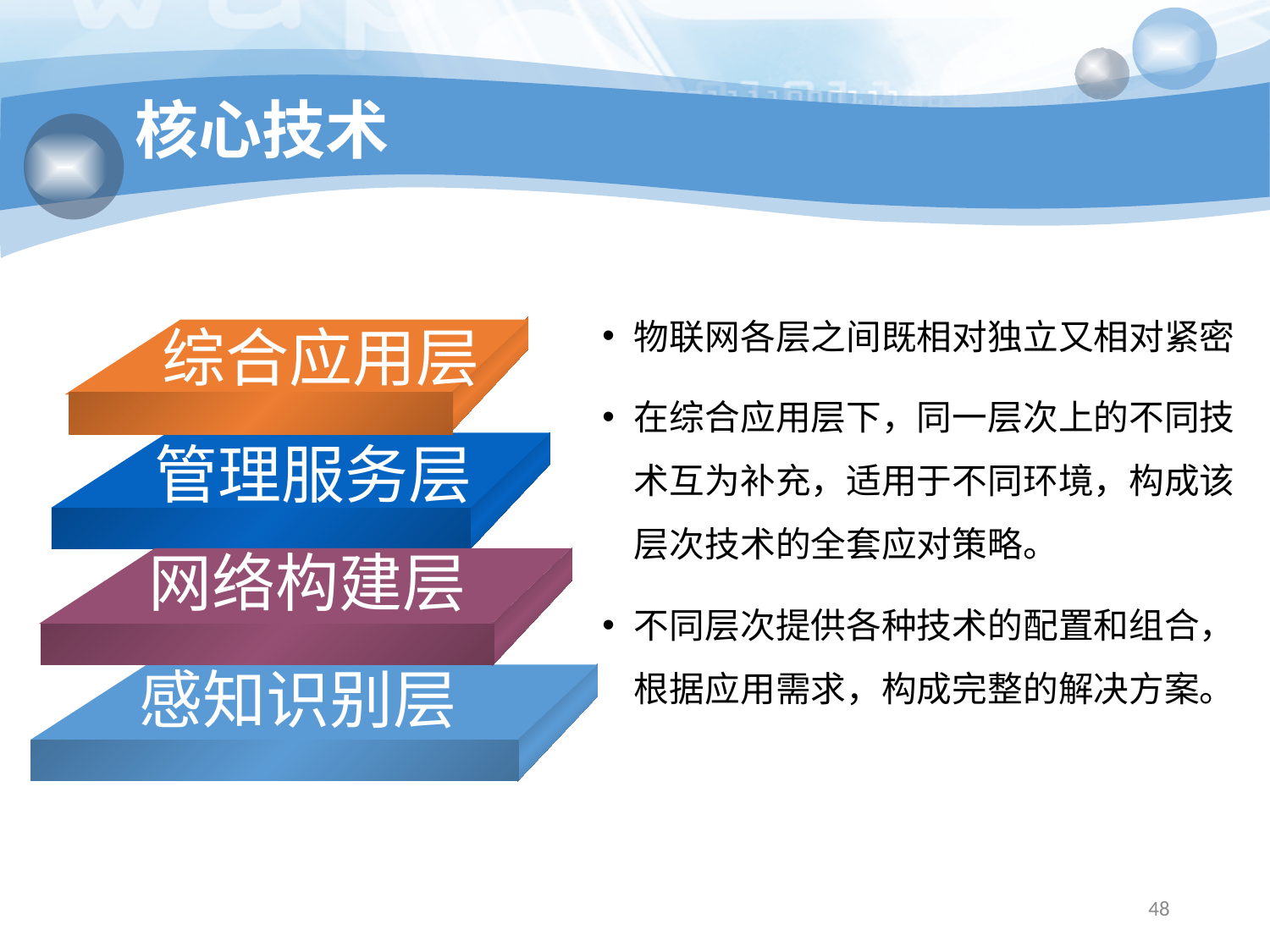

# 核心技术
物联网各层之间既相对独立又相对紧密
在综合应用层下，同一层次上的不同技术互为补充，适用于不同环境，构成该层次技术的全套应对策略。
不同层次提供各种技术的配置和组合，根据应用需求，构成完整的解决方案。
综合应用层

管理服务层

网络构建层

感知识别层

48